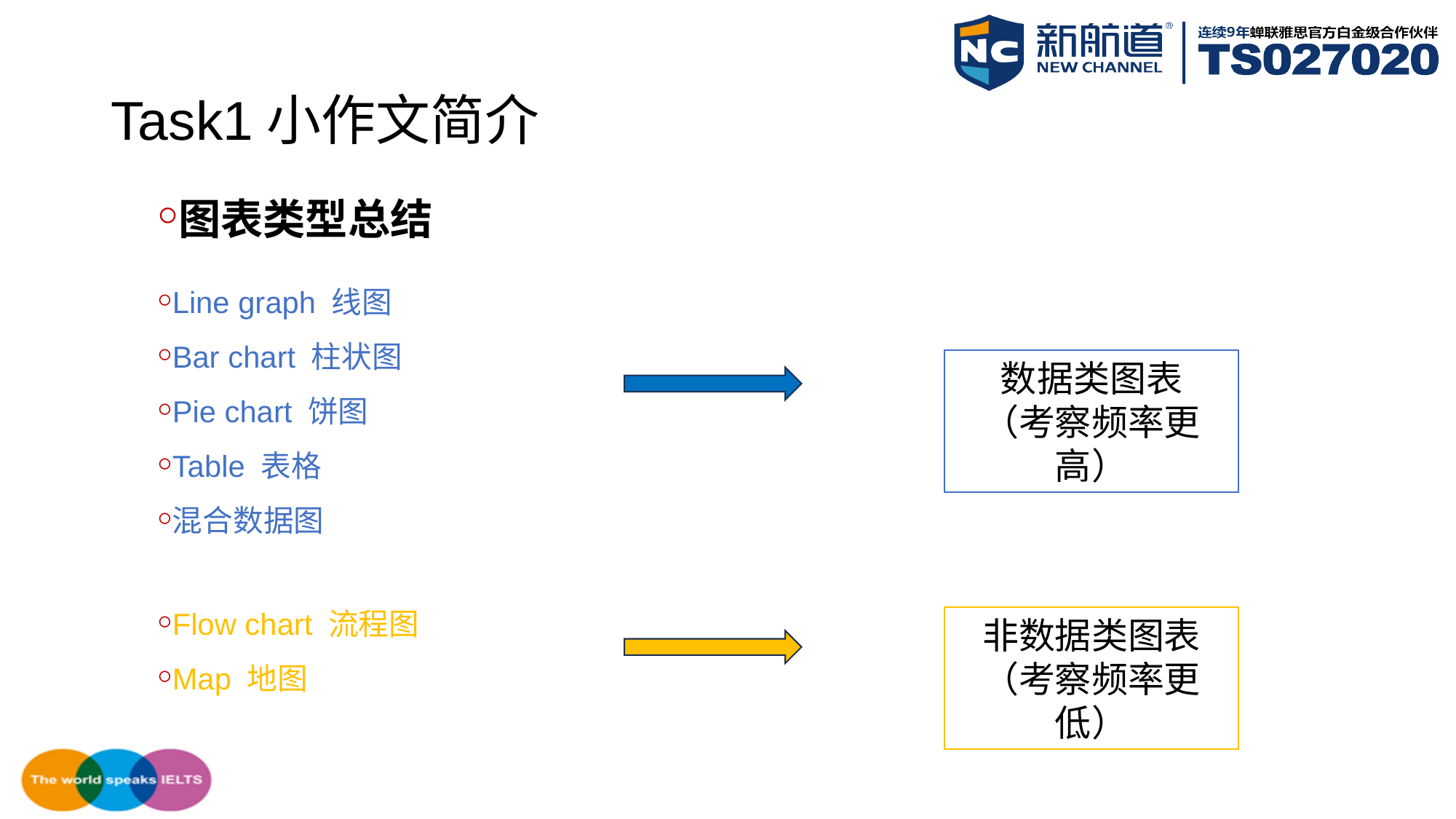

# Task1小作文简介
图表类型总结

Line graph 线图
Bar chart 柱状图
Pie chart 饼图
Table 表格
混合数据图

Flow chart 流程图
Map 地图
数据类图表
（考察频率更高）

非数据类图表
（考察频率更低）